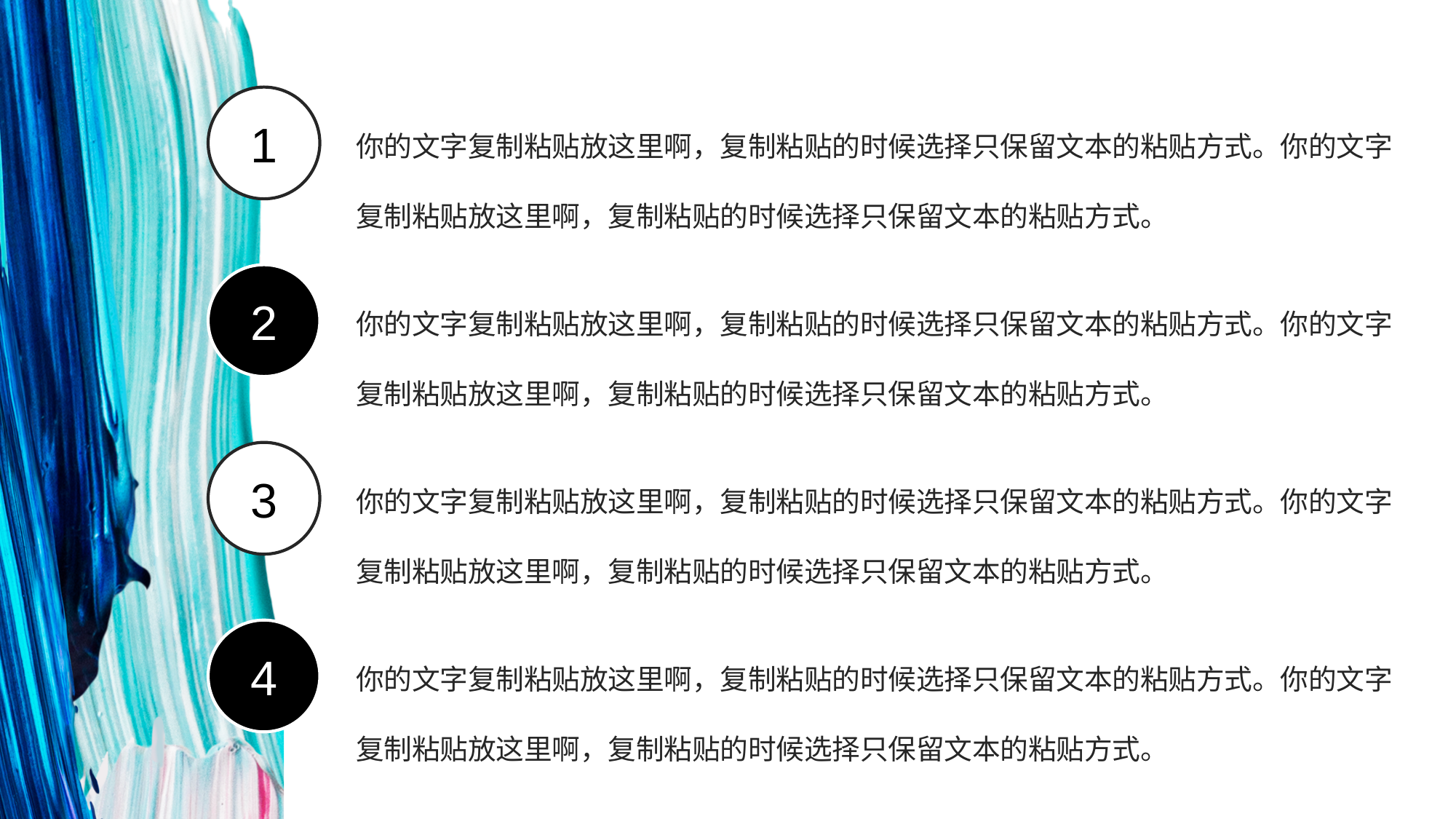

1
你的文字复制粘贴放这里啊，复制粘贴的时候选择只保留文本的粘贴方式。你的文字复制粘贴放这里啊，复制粘贴的时候选择只保留文本的粘贴方式。
2
你的文字复制粘贴放这里啊，复制粘贴的时候选择只保留文本的粘贴方式。你的文字复制粘贴放这里啊，复制粘贴的时候选择只保留文本的粘贴方式。
3
你的文字复制粘贴放这里啊，复制粘贴的时候选择只保留文本的粘贴方式。你的文字复制粘贴放这里啊，复制粘贴的时候选择只保留文本的粘贴方式。
4
你的文字复制粘贴放这里啊，复制粘贴的时候选择只保留文本的粘贴方式。你的文字复制粘贴放这里啊，复制粘贴的时候选择只保留文本的粘贴方式。